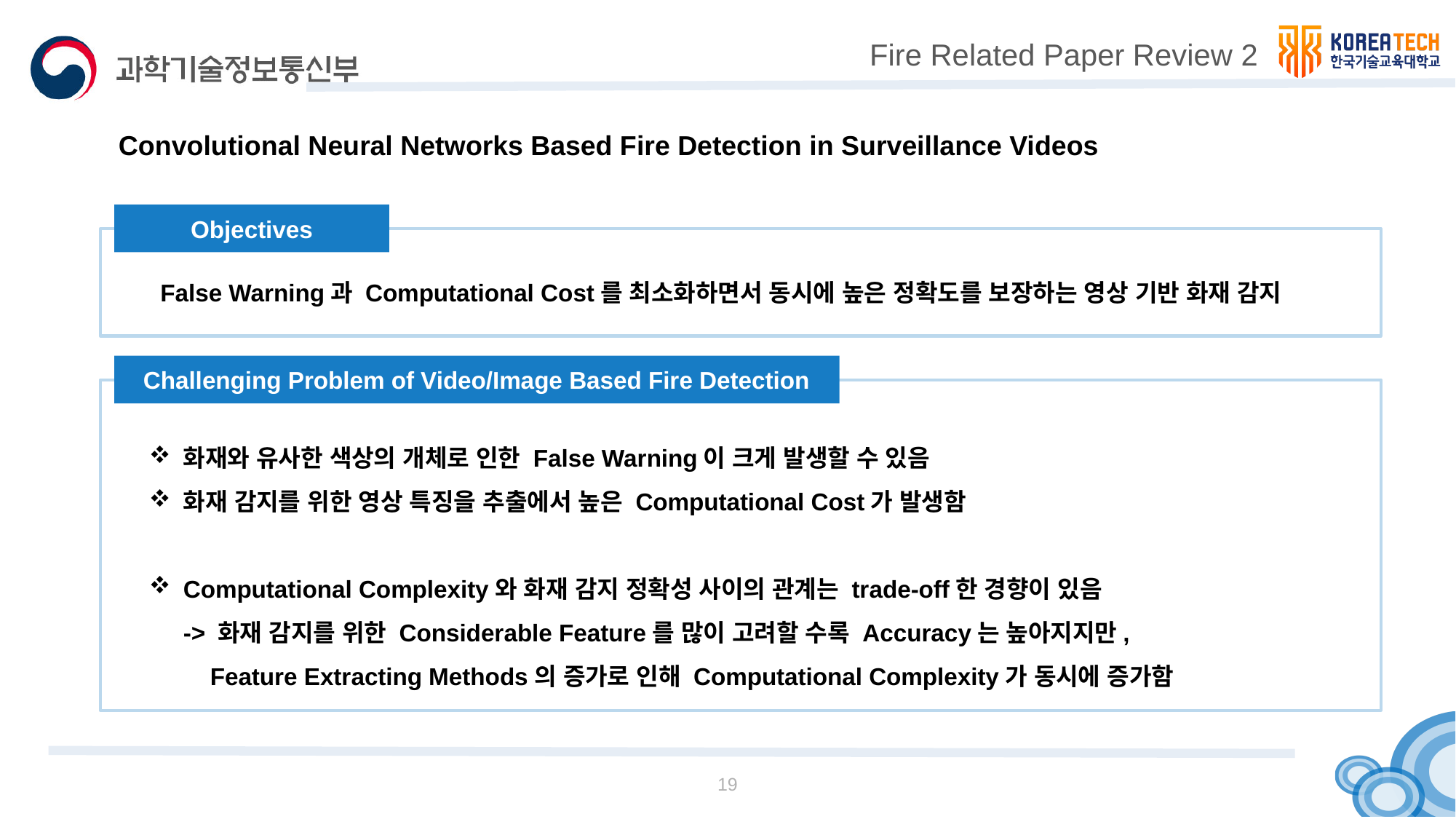

# Fire Related Paper Review 2
Convolutional Neural Networks Based Fire Detection in Surveillance Videos
Objectives
Objectives
False Warning과 Computational Cost를 최소화하면서 동시에 높은 정확도를 보장하는 영상 기반 화재 감지
Challenging Problem of Video/Image Based Fire Detection
Objectives
화재와 유사한 색상의 개체로 인한 False Warning이 크게 발생할 수 있음
화재 감지를 위한 영상 특징을 추출에서 높은 Computational Cost가 발생함
Computational Complexity와 화재 감지 정확성 사이의 관계는 trade-off한 경향이 있음
-> 화재 감지를 위한 Considerable Feature를 많이 고려할 수록 Accuracy는 높아지지만,
    Feature Extracting Methods의 증가로 인해 Computational Complexity가 동시에 증가함
19